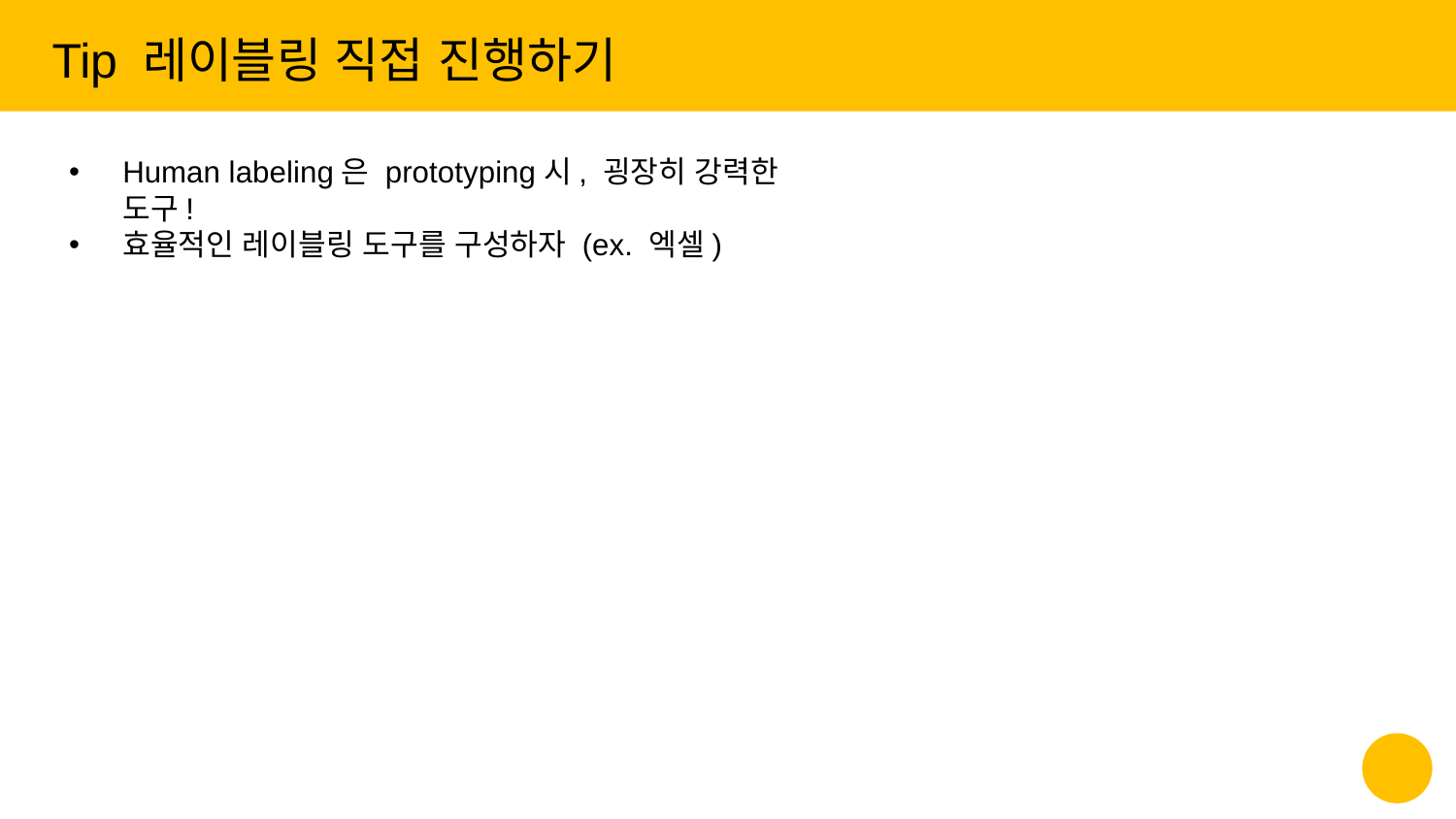

Tip 레이블링 직접 진행하기
Human labeling은 prototyping시, 굉장히 강력한 도구!
효율적인 레이블링 도구를 구성하자 (ex. 엑셀)
52